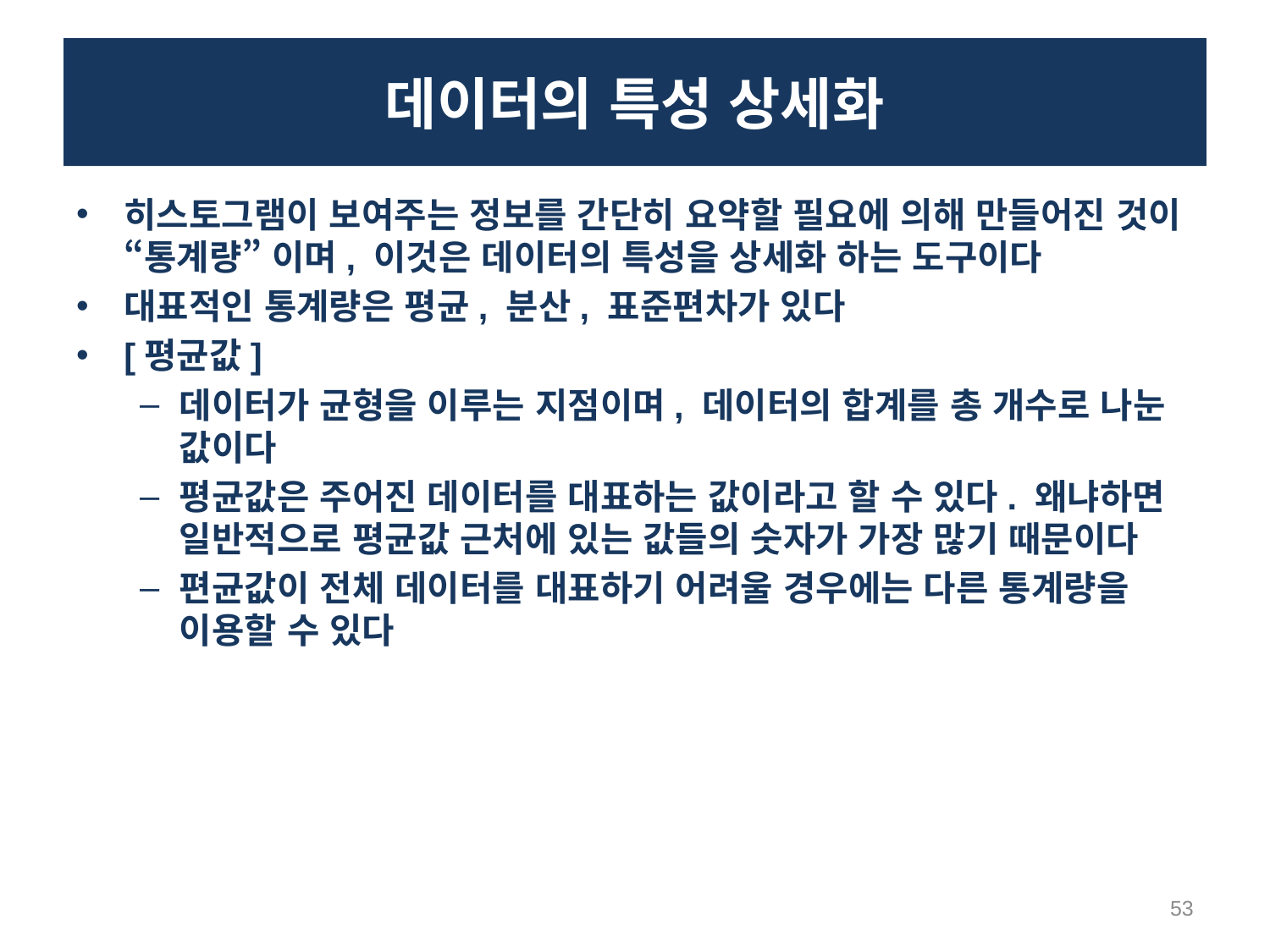

# 데이터의 특성 상세화
히스토그램이 보여주는 정보를 간단히 요약할 필요에 의해 만들어진 것이 “통계량” 이며, 이것은 데이터의 특성을 상세화 하는 도구이다
대표적인 통계량은 평균, 분산, 표준편차가 있다
[평균값]
데이터가 균형을 이루는 지점이며, 데이터의 합계를 총 개수로 나눈 값이다
평균값은 주어진 데이터를 대표하는 값이라고 할 수 있다. 왜냐하면 일반적으로 평균값 근처에 있는 값들의 숫자가 가장 많기 때문이다
편균값이 전체 데이터를 대표하기 어려울 경우에는 다른 통계량을 이용할 수 있다
53